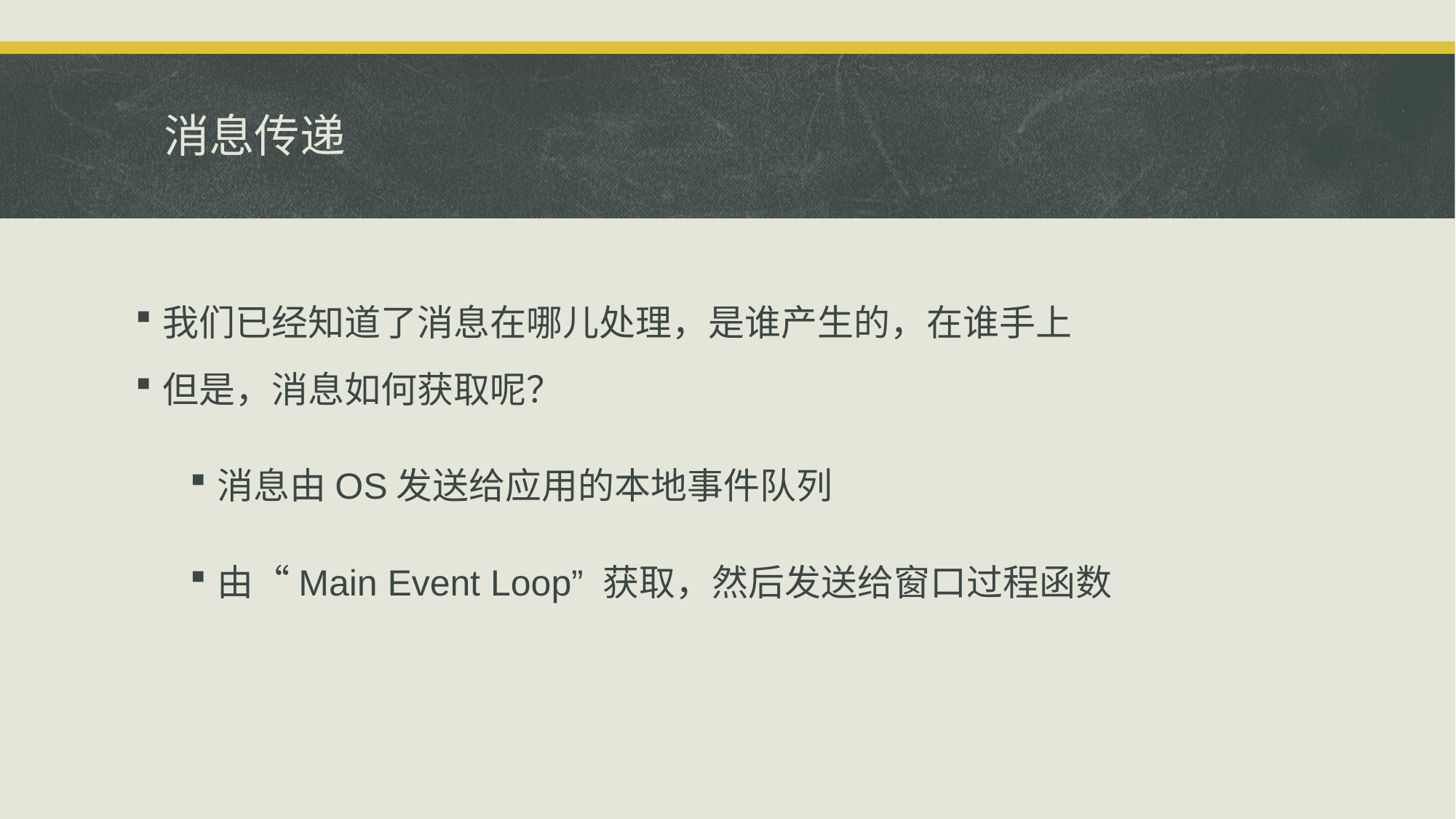

# 消息传递
我们已经知道了消息在哪儿处理，是谁产生的，在谁手上
但是，消息如何获取呢？

消息由OS发送给应用的本地事件队列

由“Main Event Loop” 获取，然后发送给窗口过程函数